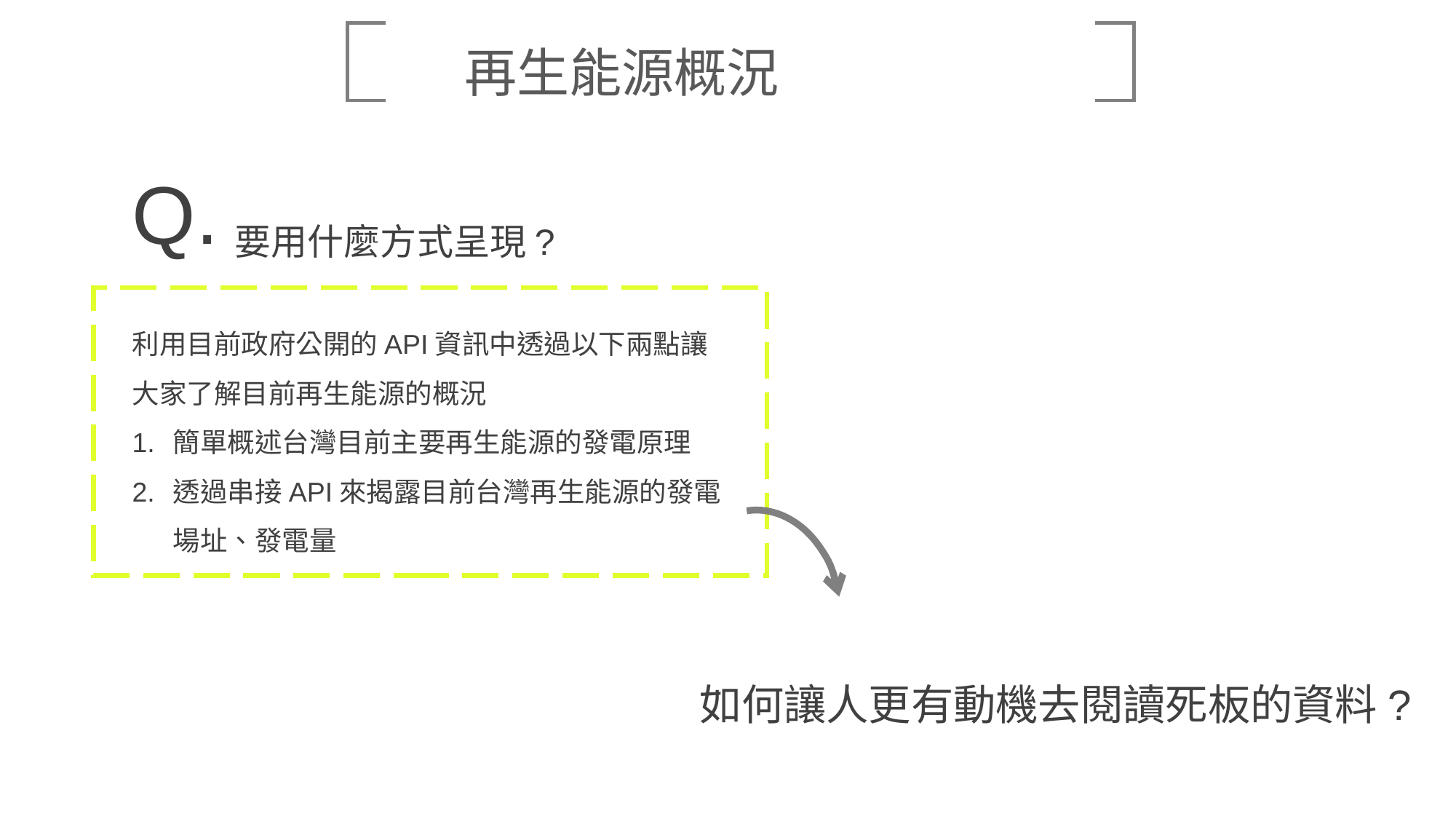

再生能源概況

Q.
要用什麼方式呈現?

利用目前政府公開的API資訊中透過以下兩點讓大家了解目前再生能源的概況
簡單概述台灣目前主要再生能源的發電原理
透過串接API來揭露目前台灣再生能源的發電場址、發電量

如何讓人更有動機去閱讀死板的資料?